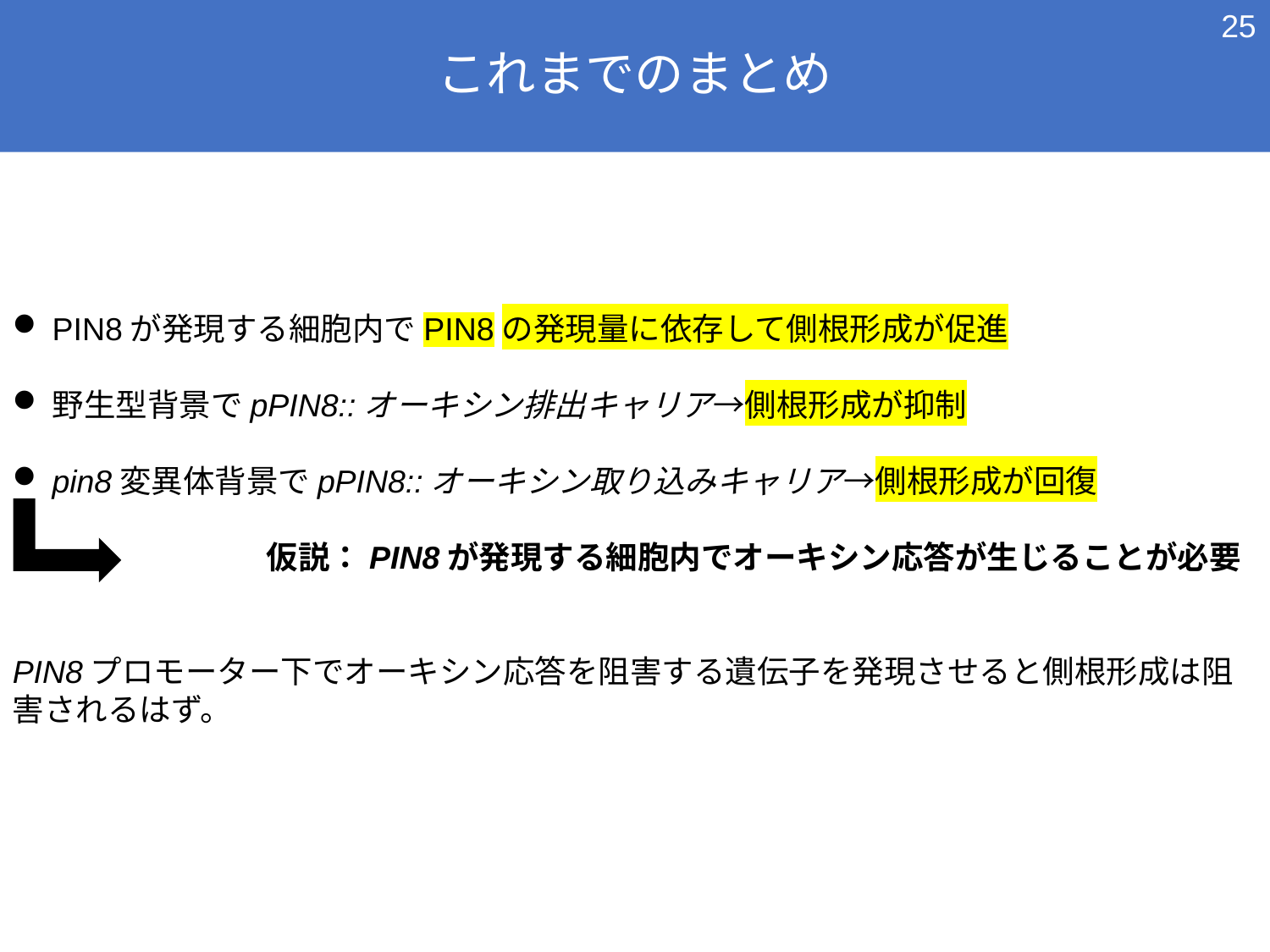

25
# これまでのまとめ
PIN8が発現する細胞内でPIN8の発現量に依存して側根形成が促進

野生型背景でpPIN8::オーキシン排出キャリア→側根形成が抑制

pin8変異体背景でpPIN8::オーキシン取り込みキャリア→側根形成が回復

		仮説：PIN8が発現する細胞内でオーキシン応答が生じることが必要

PIN8プロモーター下でオーキシン応答を阻害する遺伝子を発現させると側根形成は阻害されるはず。